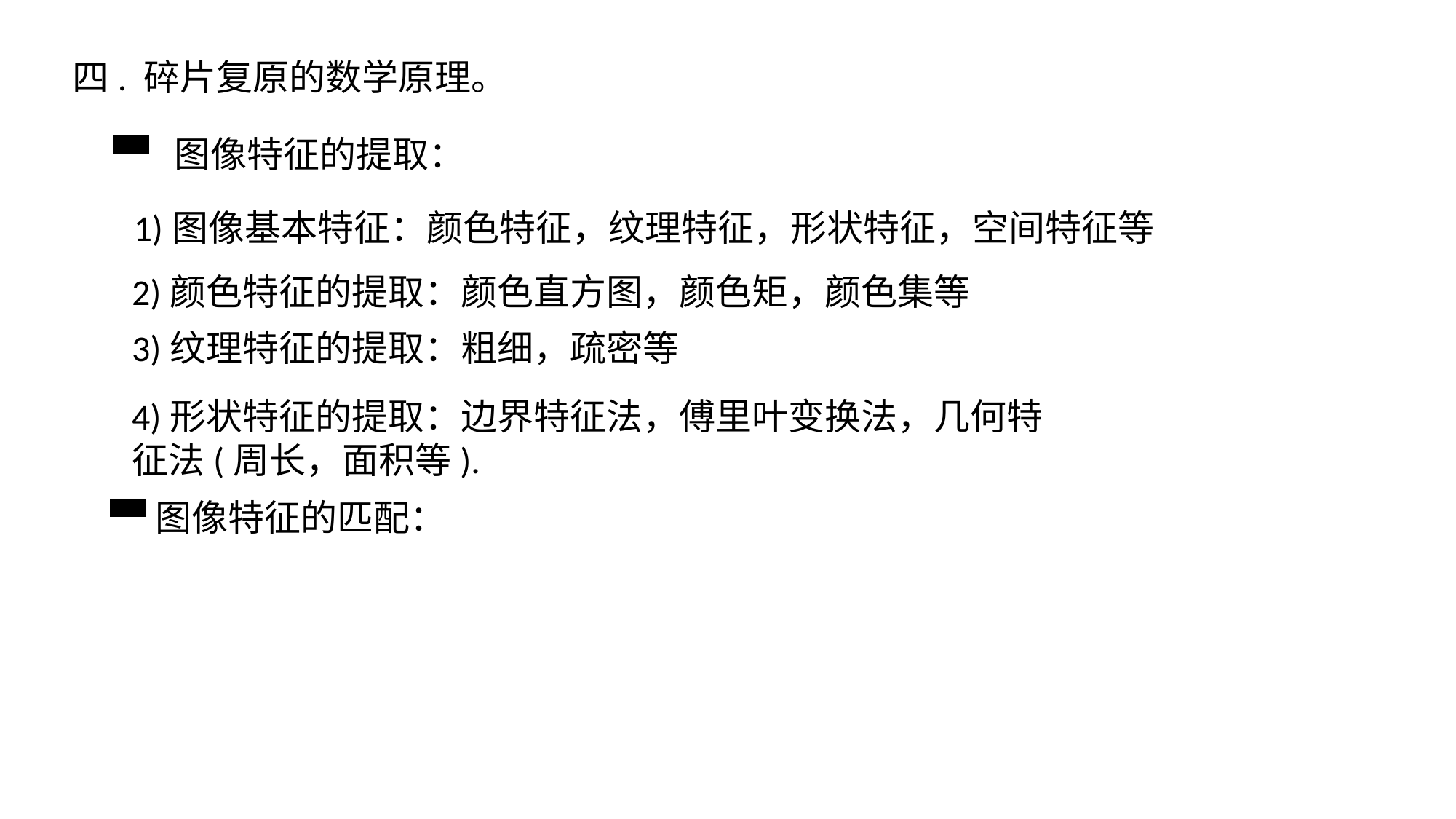

四. 碎片复原的数学原理。
▀  图像特征的提取：
1)图像基本特征：颜色特征，纹理特征，形状特征，空间特征等
2)颜色特征的提取：颜色直方图，颜色矩，颜色集等
3)纹理特征的提取：粗细，疏密等
4)形状特征的提取：边界特征法，傅里叶变换法，几何特征法(周长，面积等).
▀图像特征的匹配：